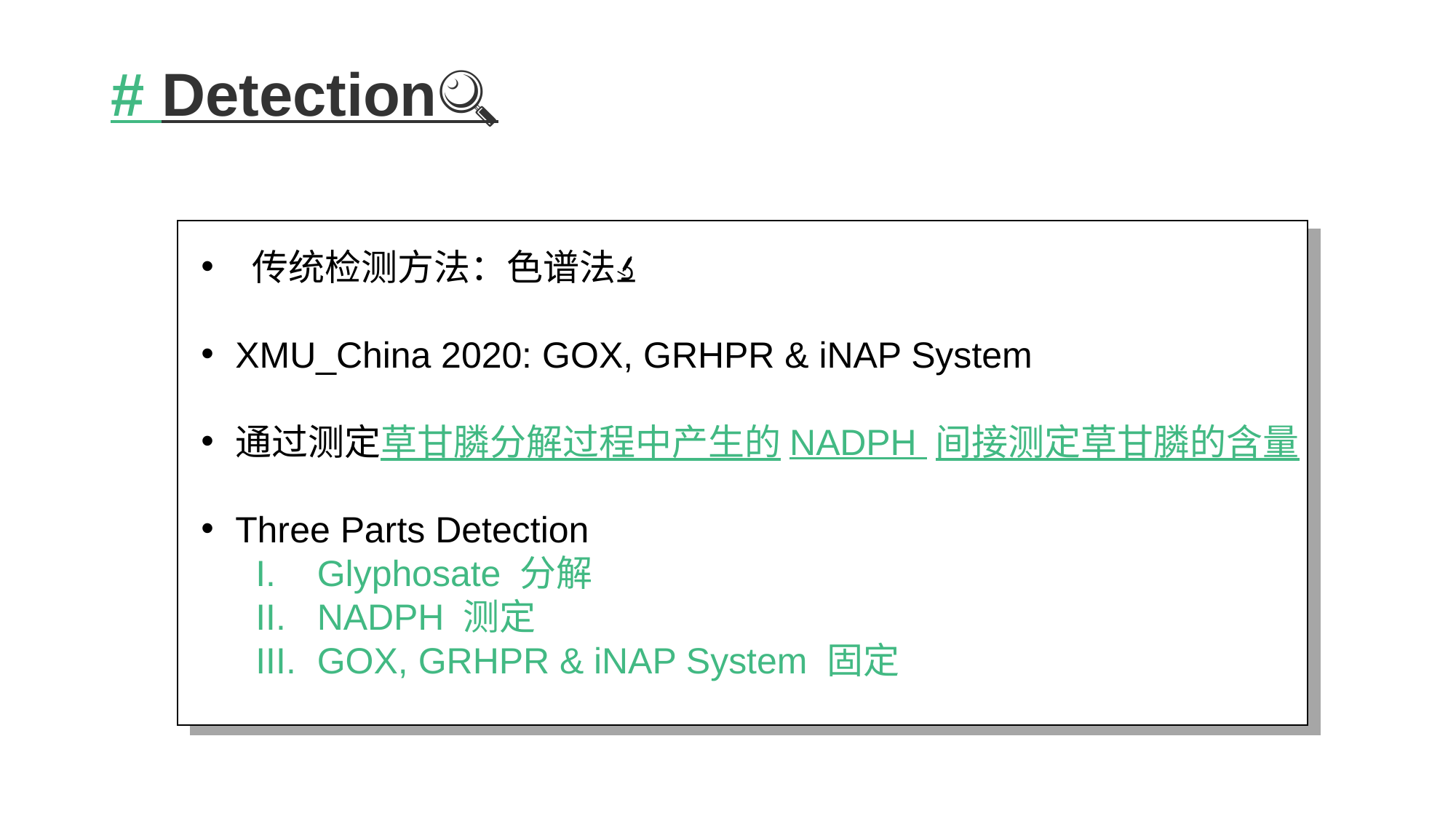

# # Detection🔍

 传统检测方法：色谱法🔬

XMU_China 2020: GOX, GRHPR & iNAP System

通过测定草甘膦分解过程中产生的NADPH 间接测定草甘膦的含量

Three Parts Detection
Glyphosate 分解
NADPH 测定
GOX, GRHPR & iNAP System 固定